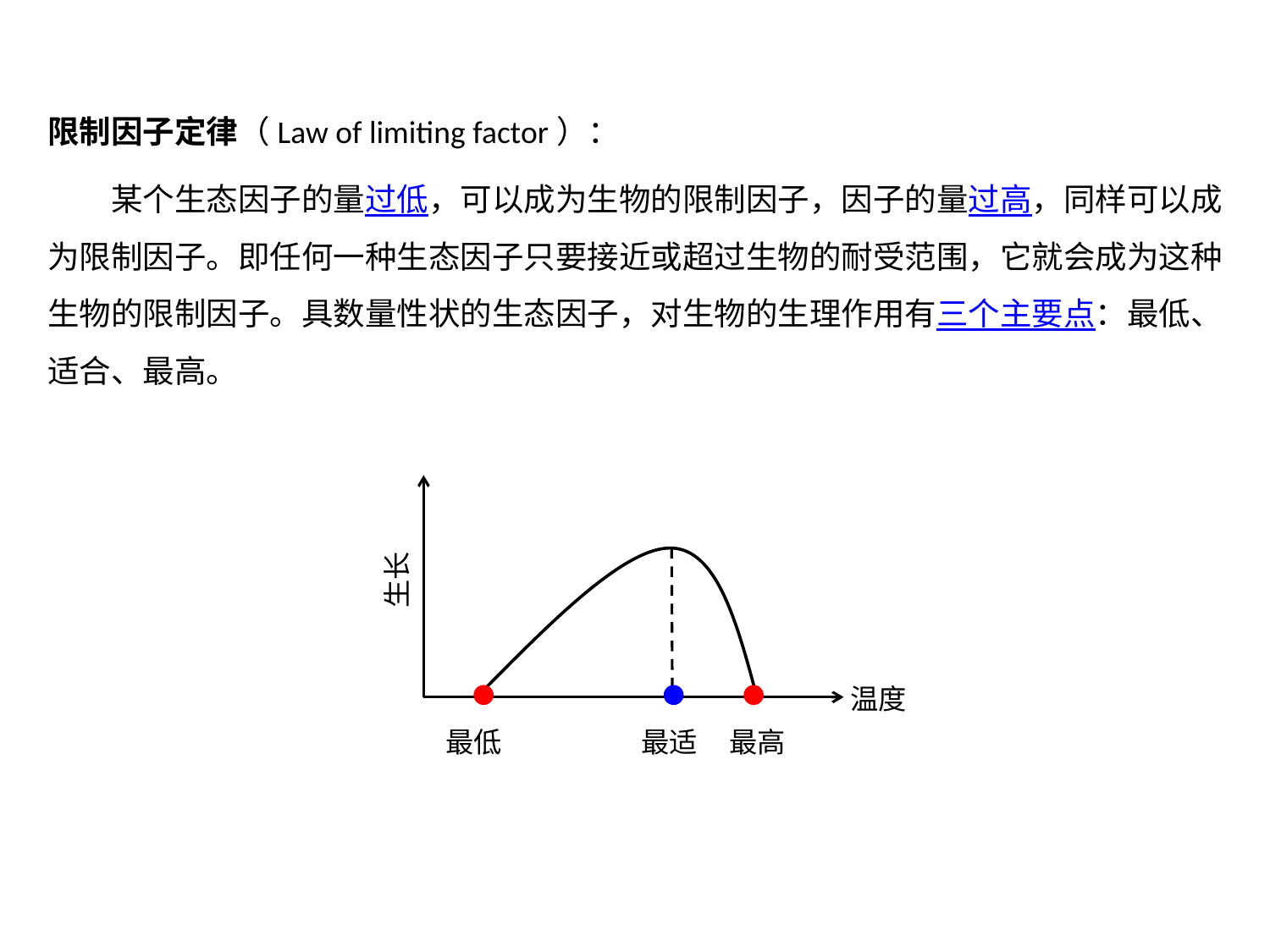

限制因子定律（Law of limiting factor）：
某个生态因子的量过低，可以成为生物的限制因子，因子的量过高，同样可以成为限制因子。即任何一种生态因子只要接近或超过生物的耐受范围，它就会成为这种生物的限制因子。具数量性状的生态因子，对生物的生理作用有三个主要点：最低、适合、最高。

生长
温度

最低                      最适     最高